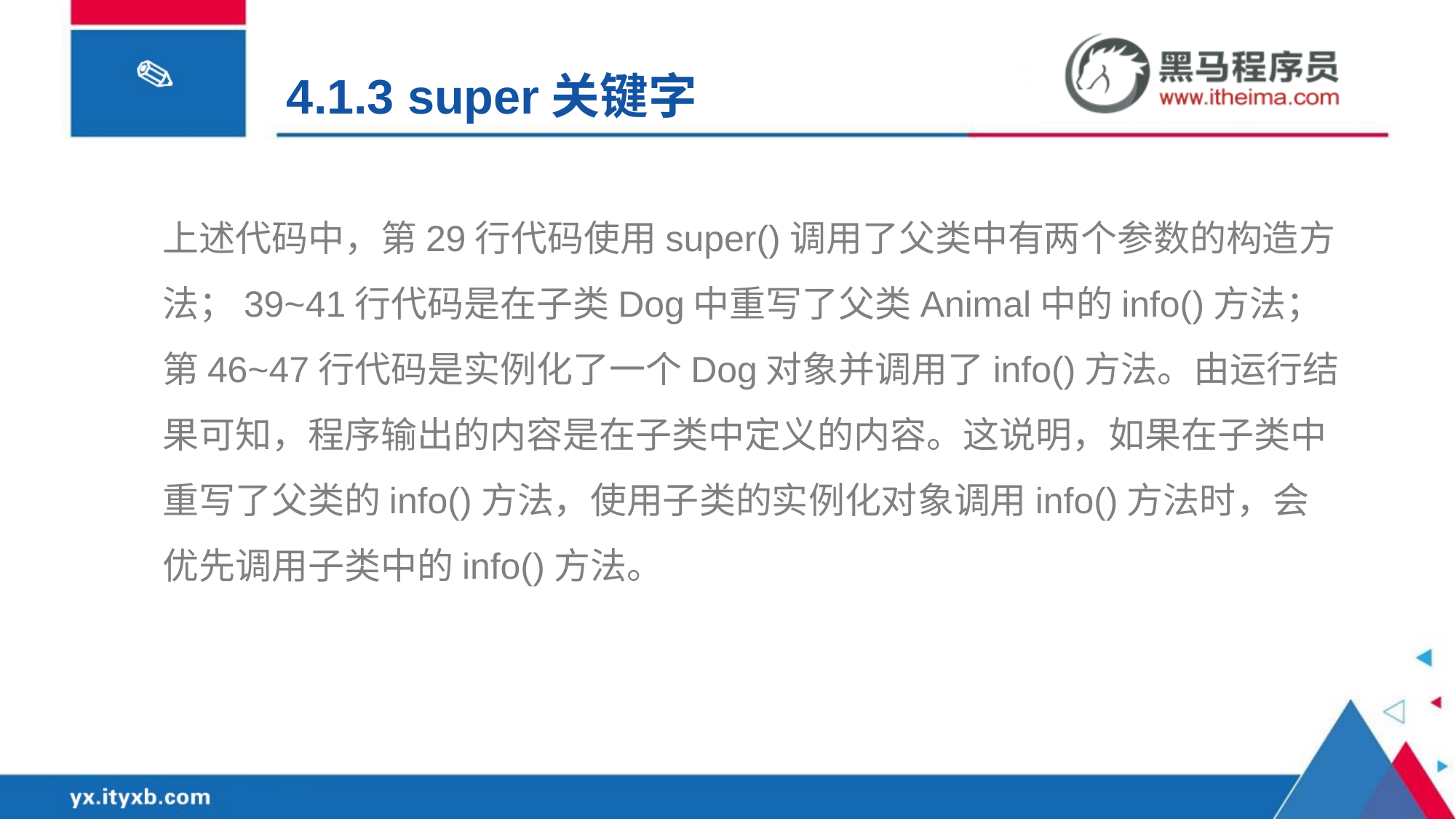

4.1.3 super关键字
上述代码中，第29行代码使用super()调用了父类中有两个参数的构造方法；39~41行代码是在子类Dog中重写了父类Animal中的info()方法；第46~47行代码是实例化了一个Dog对象并调用了info()方法。由运行结果可知，程序输出的内容是在子类中定义的内容。这说明，如果在子类中重写了父类的info()方法，使用子类的实例化对象调用info()方法时，会优先调用子类中的info()方法。